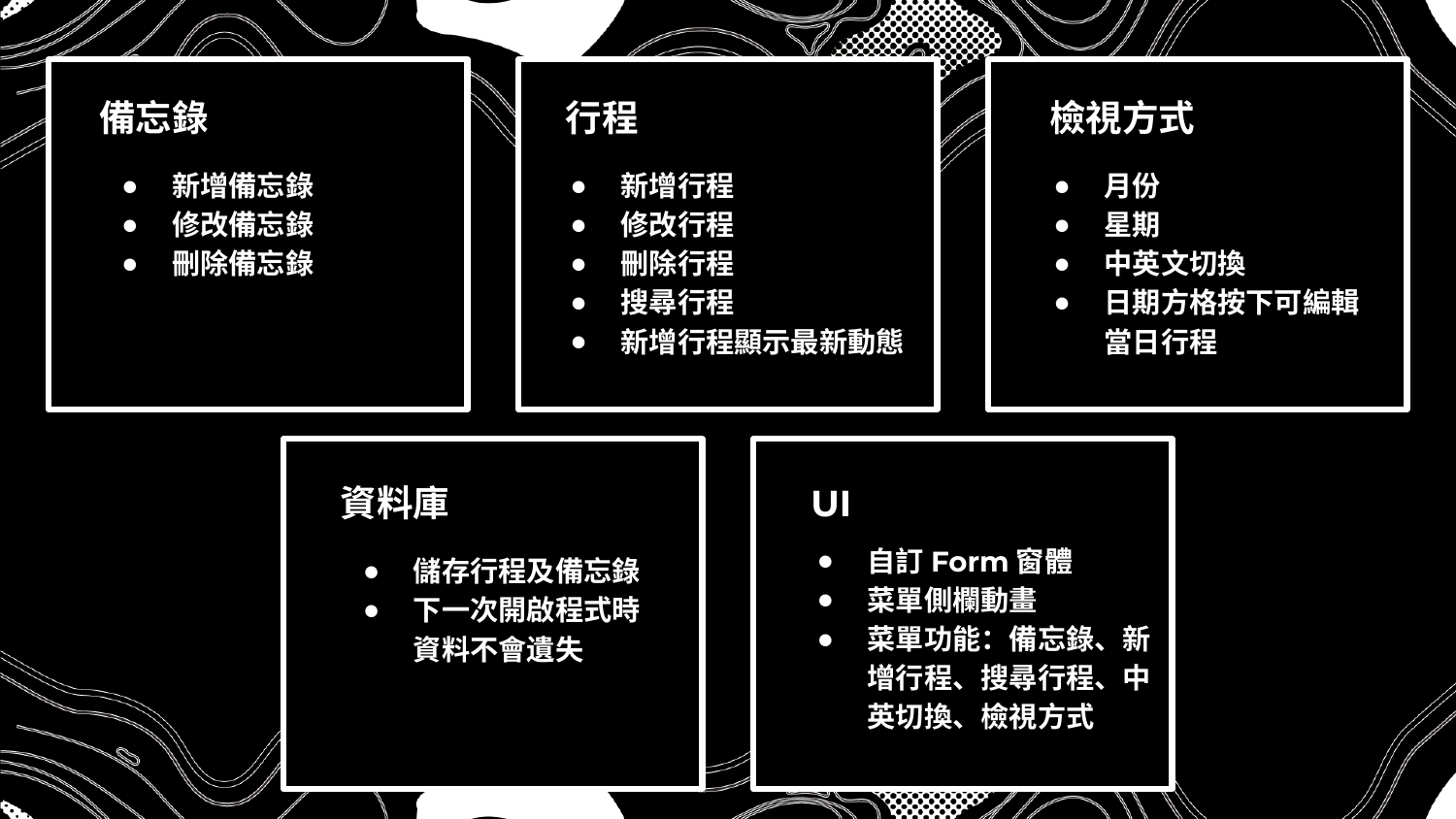

備忘錄
行程
檢視方式
新增備忘錄
修改備忘錄
刪除備忘錄
新增行程
修改行程
刪除行程
搜尋行程
新增行程顯示最新動態
月份
星期
中英文切換
日期方格按下可編輯當日行程

資料庫
UI
自訂Form窗體
菜單側欄動畫
菜單功能：備忘錄、新增行程、搜尋行程、中英切換、檢視方式
儲存行程及備忘錄
下一次開啟程式時資料不會遺失